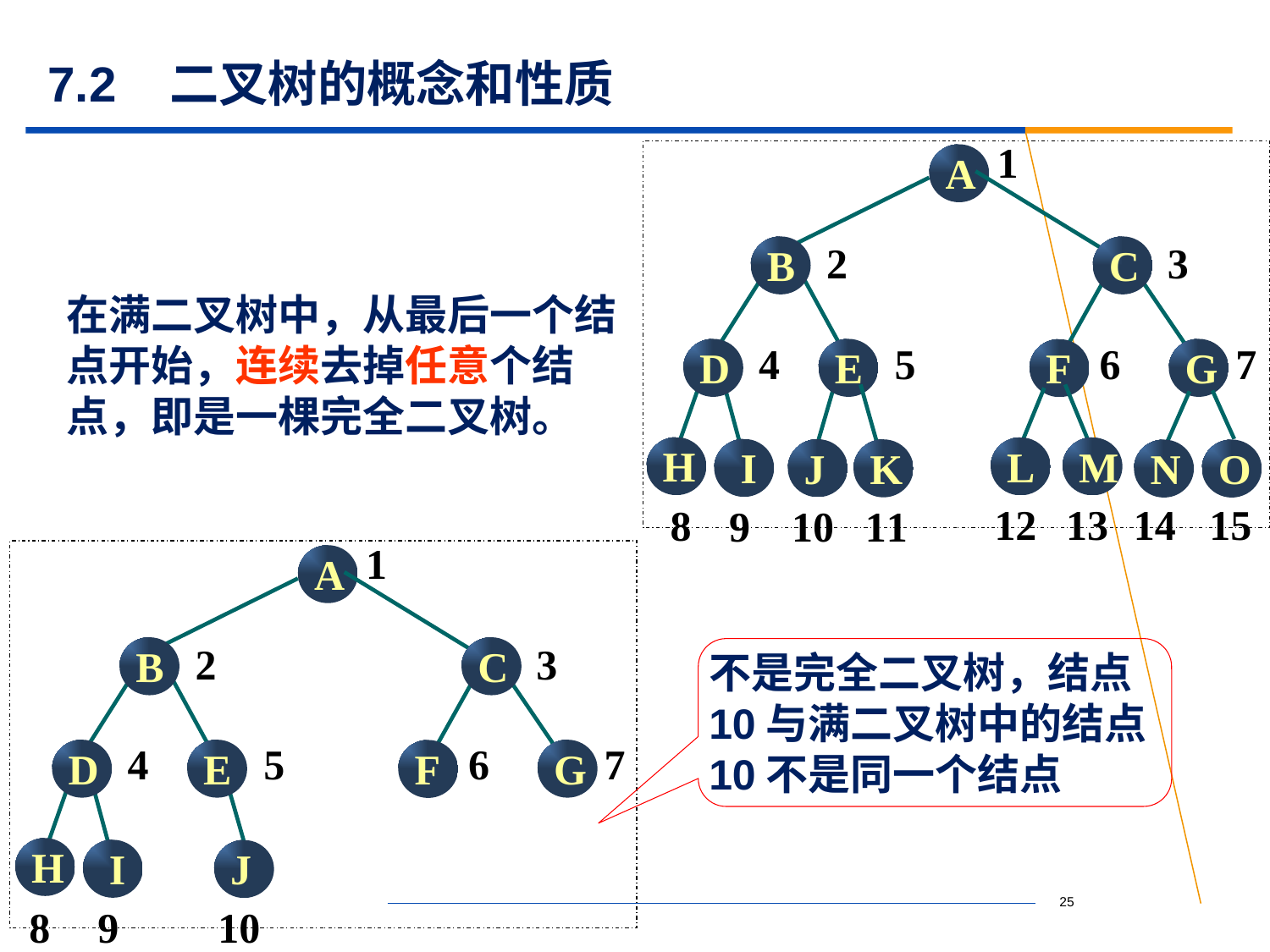

# 7.2   二叉树的概念和性质
1

A

2
3
B
C

在满二叉树中，从最后一个结点开始，连续去掉任意个结点，即是一棵完全二叉树。
4
5
6
7
D
E
G
F

K
11

M
13

L
12

O
15

N
14
H
I
J
8
9
10
1

A

2
3
B
C
不是完全二叉树，结点10与满二叉树中的结点10不是同一个结点

4
5
6
7
D
E
G
F

H
I
J
8
9
10